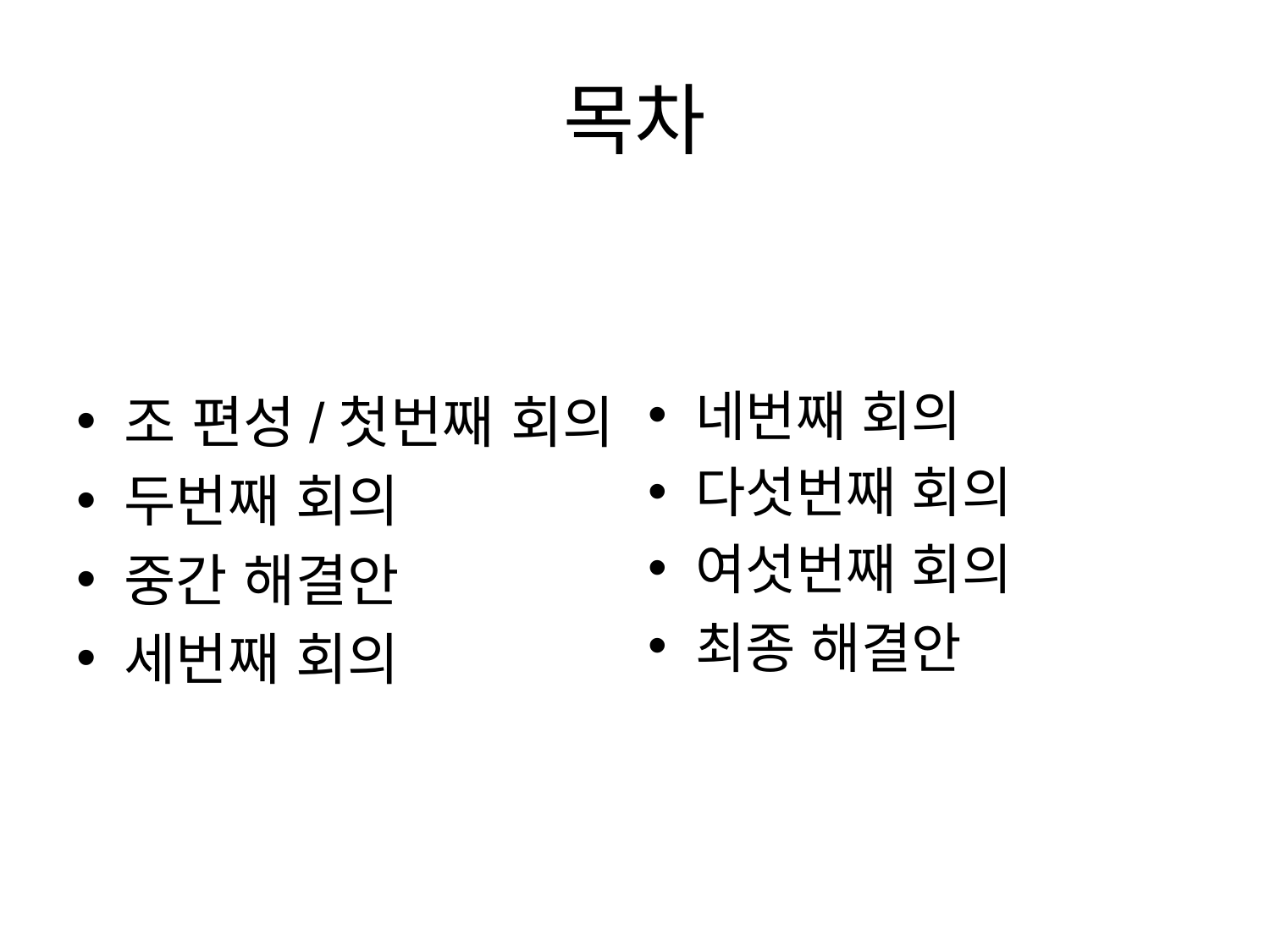

# 목차

조 편성/첫번째 회의
두번째 회의
중간 해결안
세번째 회의

네번째 회의
다섯번째 회의
여섯번째 회의
최종 해결안